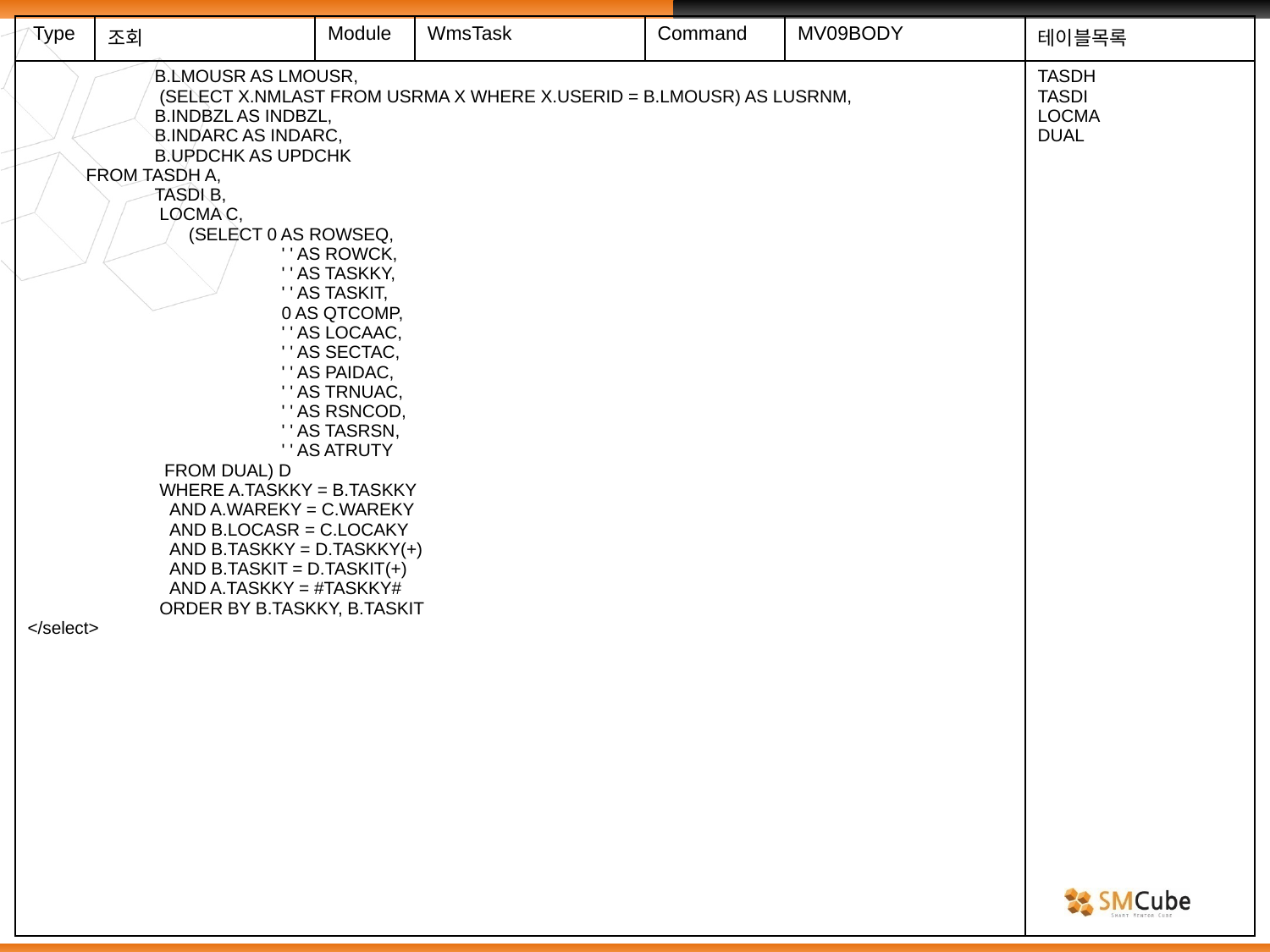

| Type | 조회 | Module | WmsTask | Command | MV09BODY | 테이블목록 |
| --- | --- | --- | --- | --- | --- | --- |
| B.LMOUSR AS LMOUSR, (SELECT X.NMLAST FROM USRMA X WHERE X.USERID = B.LMOUSR) AS LUSRNM, B.INDBZL AS INDBZL, B.INDARC AS INDARC, B.UPDCHK AS UPDCHK FROM TASDH A, TASDI B, LOCMA C, (SELECT 0 AS ROWSEQ, ' ' AS ROWCK, ' ' AS TASKKY, ' ' AS TASKIT, 0 AS QTCOMP, ' ' AS LOCAAC, ' ' AS SECTAC, ' ' AS PAIDAC, ' ' AS TRNUAC, ' ' AS RSNCOD, ' ' AS TASRSN, ' ' AS ATRUTY FROM DUAL) D WHERE A.TASKKY = B.TASKKY AND A.WAREKY = C.WAREKY AND B.LOCASR = C.LOCAKY AND B.TASKKY = D.TASKKY(+) AND B.TASKIT = D.TASKIT(+) AND A.TASKKY = #TASKKY# ORDER BY B.TASKKY, B.TASKIT </select> |  |  |  |  |  | TASDH TASDI LOCMA DUAL |